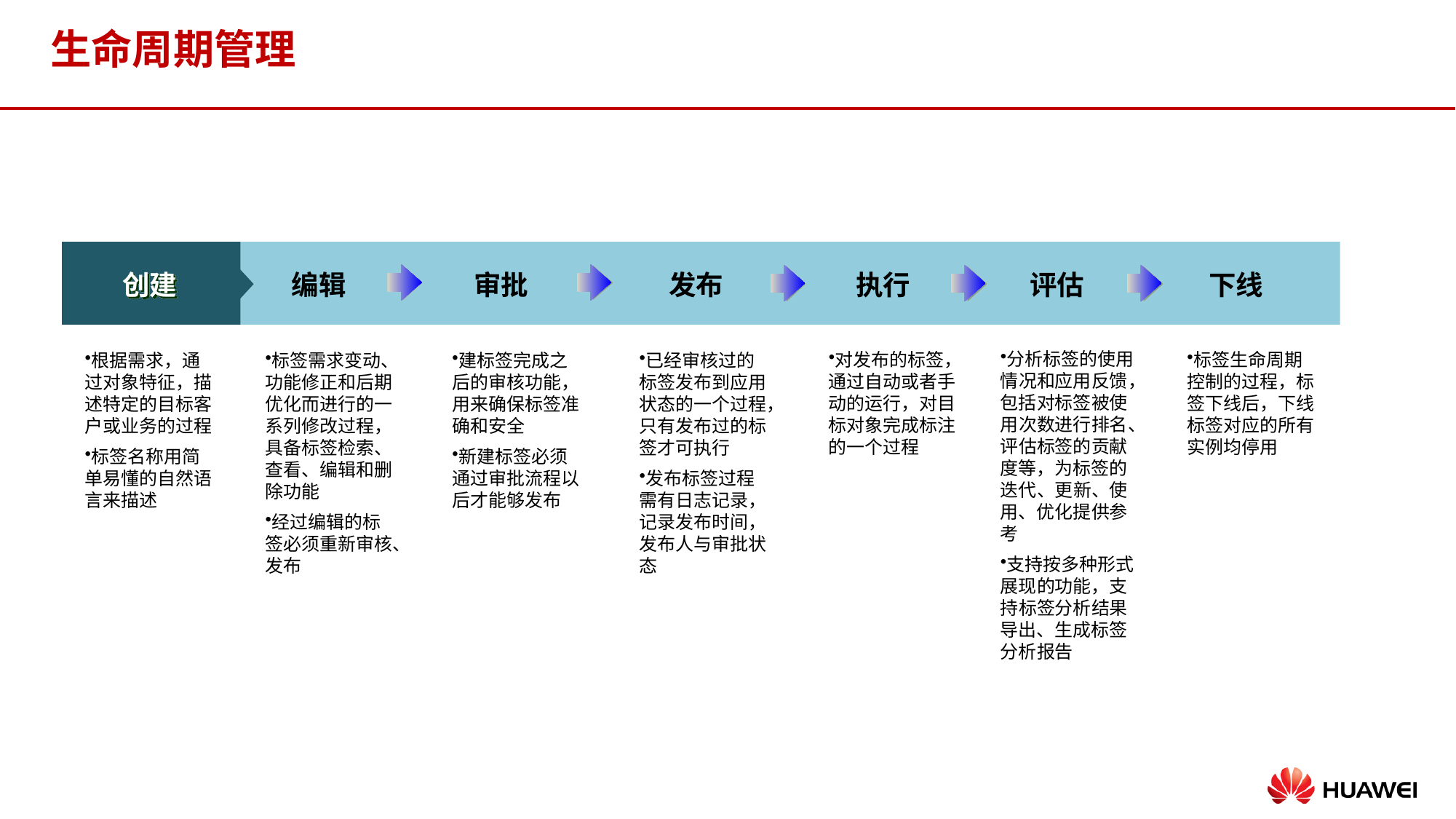

# 生命周期管理

创建
编辑
审批
发布
执行
评估
下线

分析标签的使用情况和应用反馈，包括对标签被使用次数进行排名、评估标签的贡献度等，为标签的迭代、更新、使用、优化提供参考
支持按多种形式展现的功能，支持标签分析结果导出、生成标签分析报告
对发布的标签，通过自动或者手动的运行，对目标对象完成标注的一个过程
标签生命周期控制的过程，标签下线后，下线标签对应的所有实例均停用
根据需求，通过对象特征，描述特定的目标客户或业务的过程
标签名称用简单易懂的自然语言来描述
标签需求变动、功能修正和后期优化而进行的一系列修改过程，具备标签检索、查看、编辑和删除功能
经过编辑的标签必须重新审核、发布
建标签完成之后的审核功能，用来确保标签准确和安全
新建标签必须通过审批流程以后才能够发布
已经审核过的标签发布到应用状态的一个过程，只有发布过的标签才可执行
发布标签过程需有日志记录，记录发布时间，发布人与审批状态